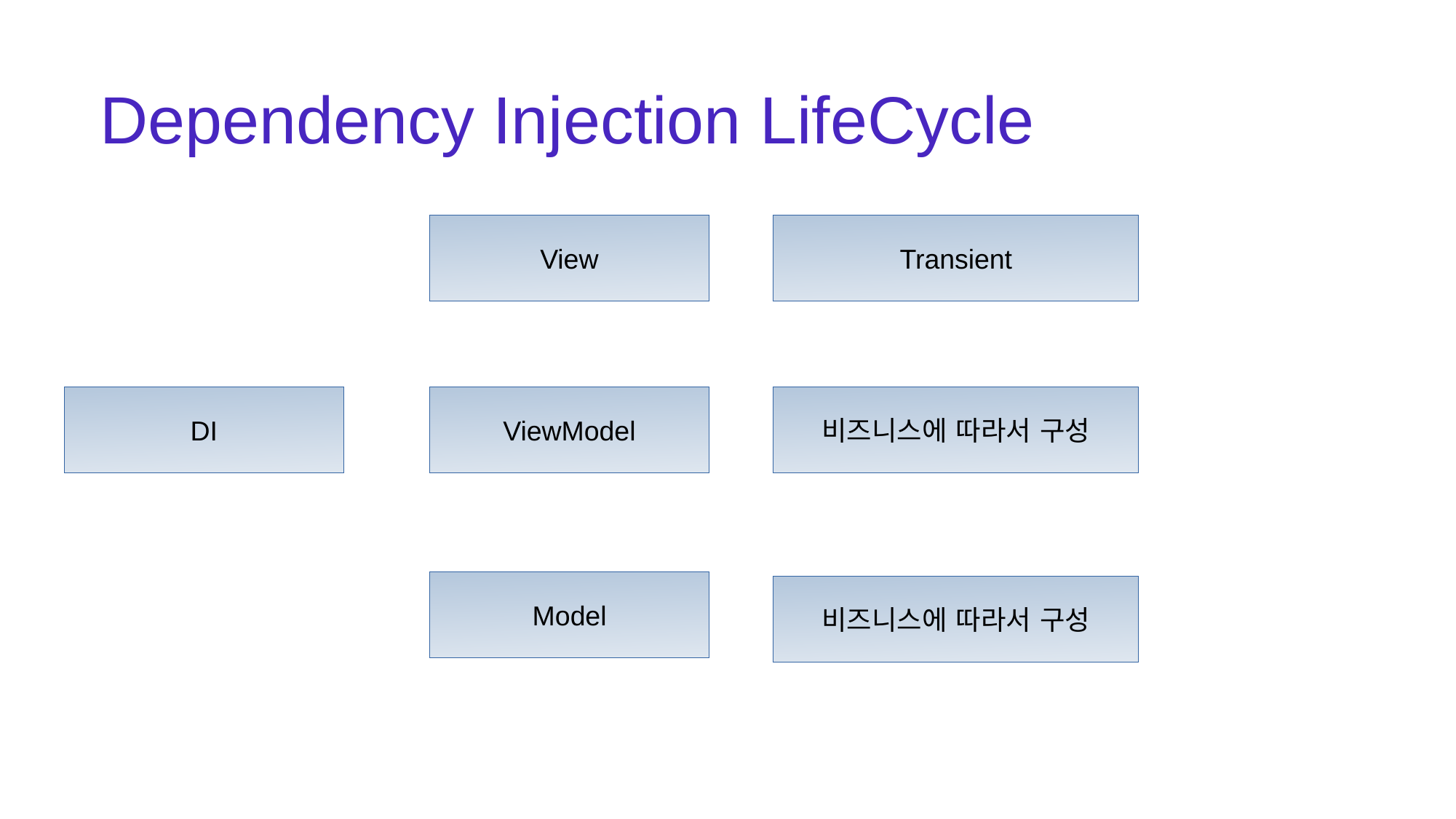

# Dependency Injection LifeCycle
View
Transient
DI
ViewModel
비즈니스에 따라서 구성
Model
비즈니스에 따라서 구성